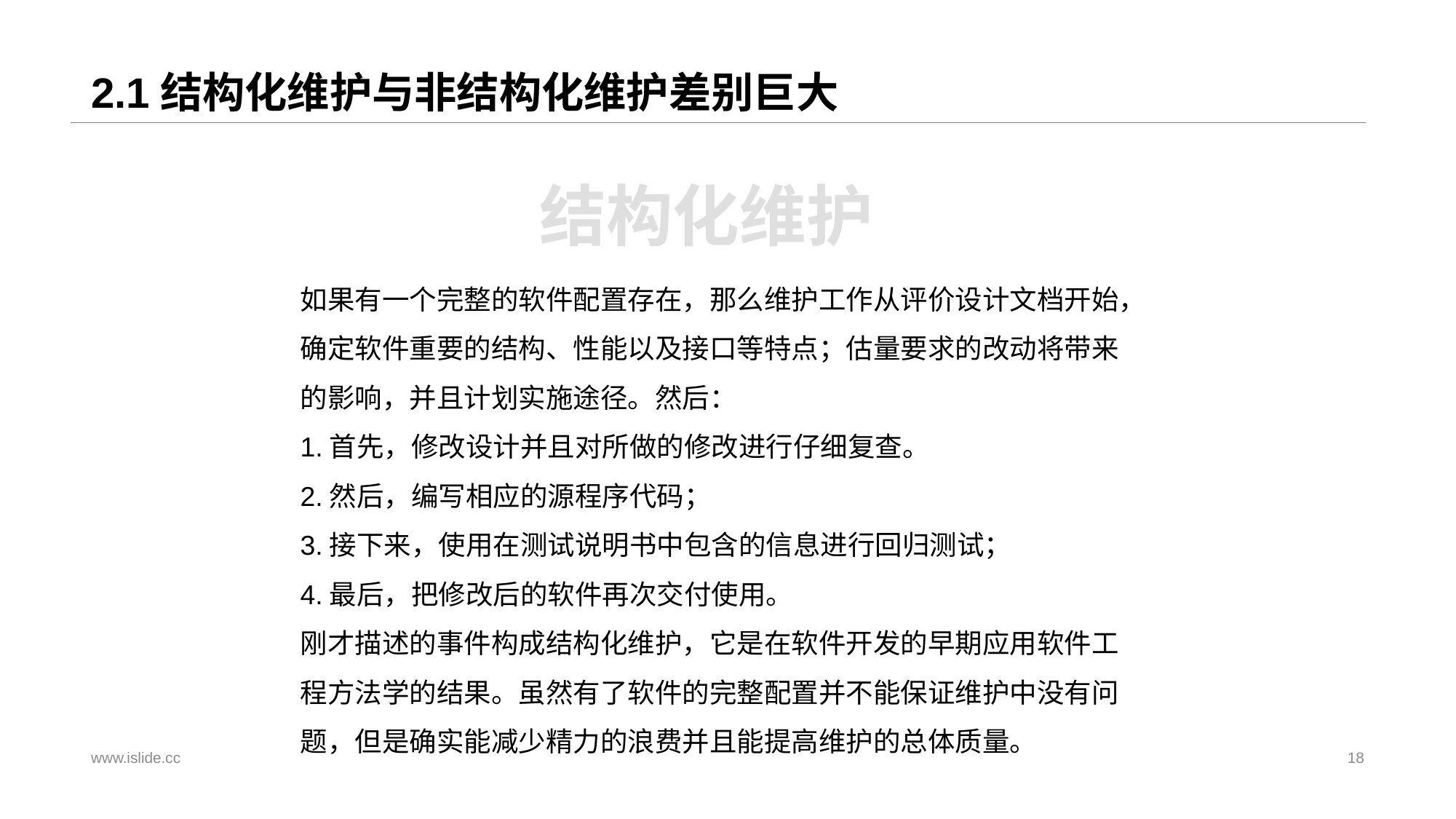

# 2.1结构化维护与非结构化维护差别巨大
结构化维护
如果有一个完整的软件配置存在，那么维护工作从评价设计文档开始，确定软件重要的结构、性能以及接口等特点；估量要求的改动将带来的影响，并且计划实施途径。然后：
1.首先，修改设计并且对所做的修改进行仔细复查。
2.然后，编写相应的源程序代码；
3.接下来，使用在测试说明书中包含的信息进行回归测试；
4.最后，把修改后的软件再次交付使用。
刚才描述的事件构成结构化维护，它是在软件开发的早期应用软件工程方法学的结果。虽然有了软件的完整配置并不能保证维护中没有问题，但是确实能减少精力的浪费并且能提高维护的总体质量。

www.islide.cc
18